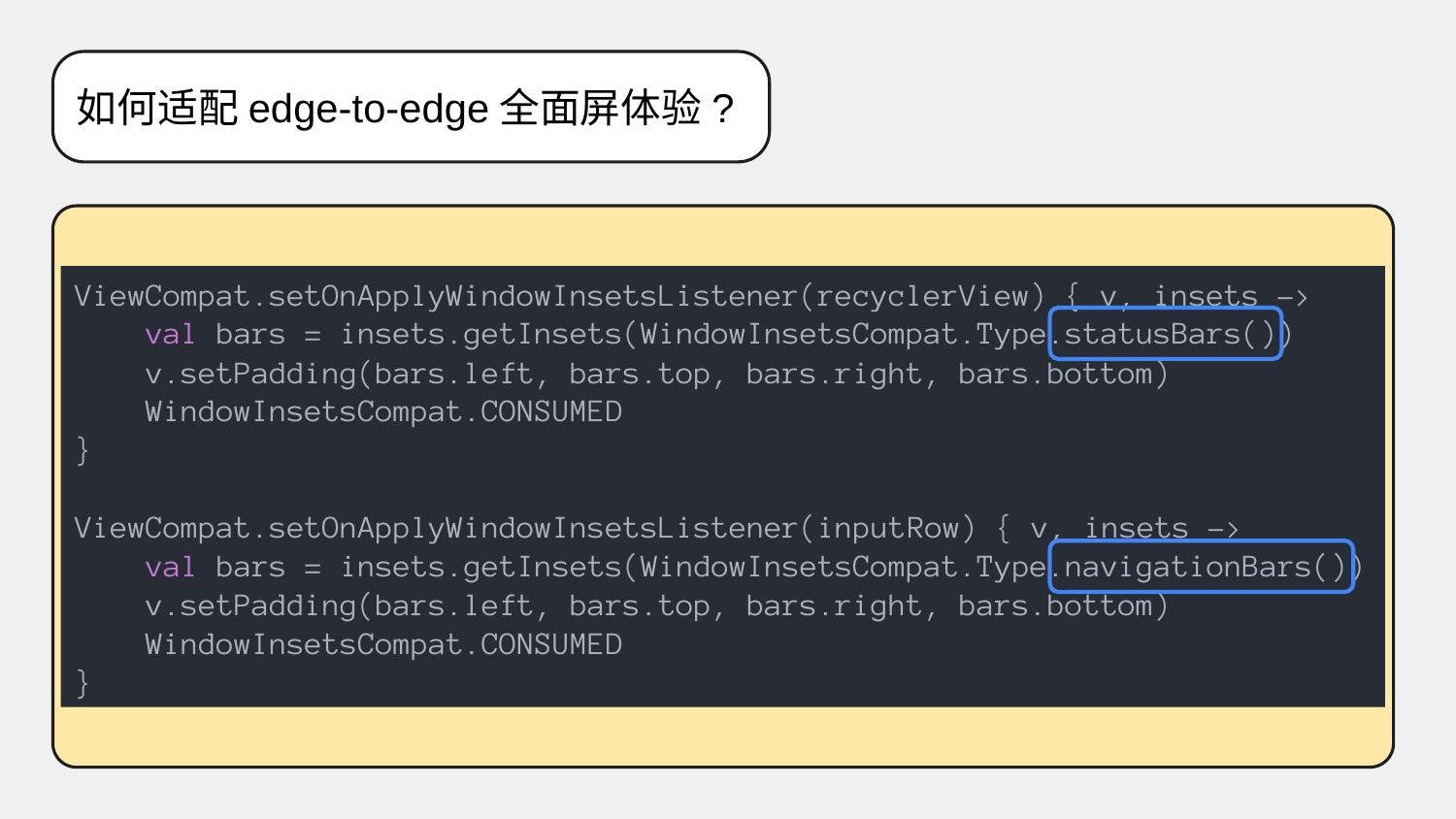

如何适配edge-to-edge全面屏体验?

ViewCompat.setOnApplyWindowInsetsListener(recyclerView) { v, insets ->
    val bars = insets.getInsets(WindowInsetsCompat.Type.statusBars())
    v.setPadding(bars.left, bars.top, bars.right, bars.bottom)
    WindowInsetsCompat.CONSUMED
}
ViewCompat.setOnApplyWindowInsetsListener(inputRow) { v, insets ->
    val bars = insets.getInsets(WindowInsetsCompat.Type.navigationBars())
    v.setPadding(bars.left, bars.top, bars.right, bars.bottom)
    WindowInsetsCompat.CONSUMED
}